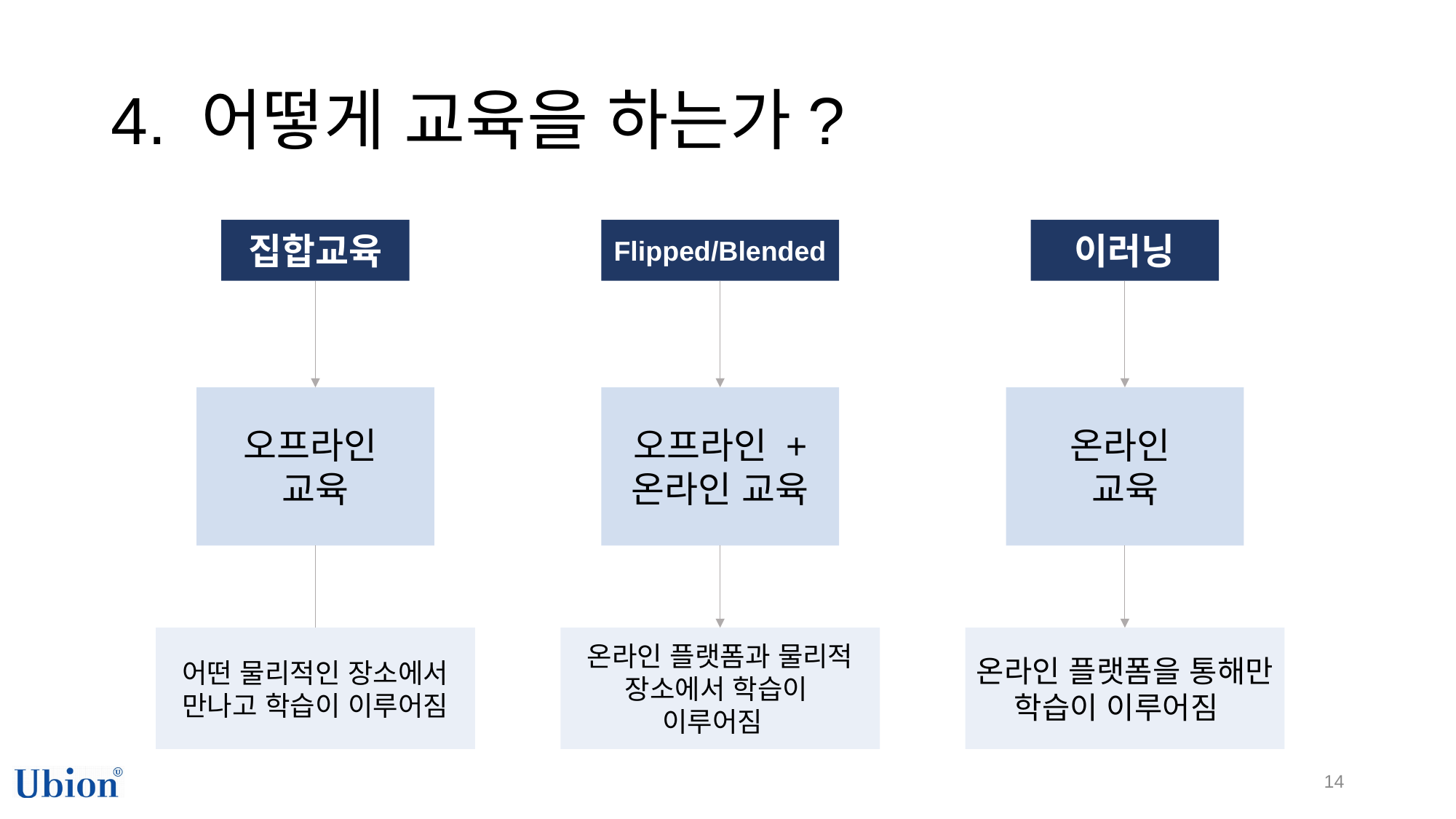

# 4. 어떻게 교육을 하는가?
이러닝
집합교육
Flipped/Blended
오프라인
교육
오프라인 + 온라인 교육
온라인
교육
어떤 물리적인 장소에서 만나고 학습이 이루어짐
온라인 플랫폼과 물리적 장소에서 학습이
이루어짐
온라인 플랫폼을 통해만 학습이 이루어짐
14